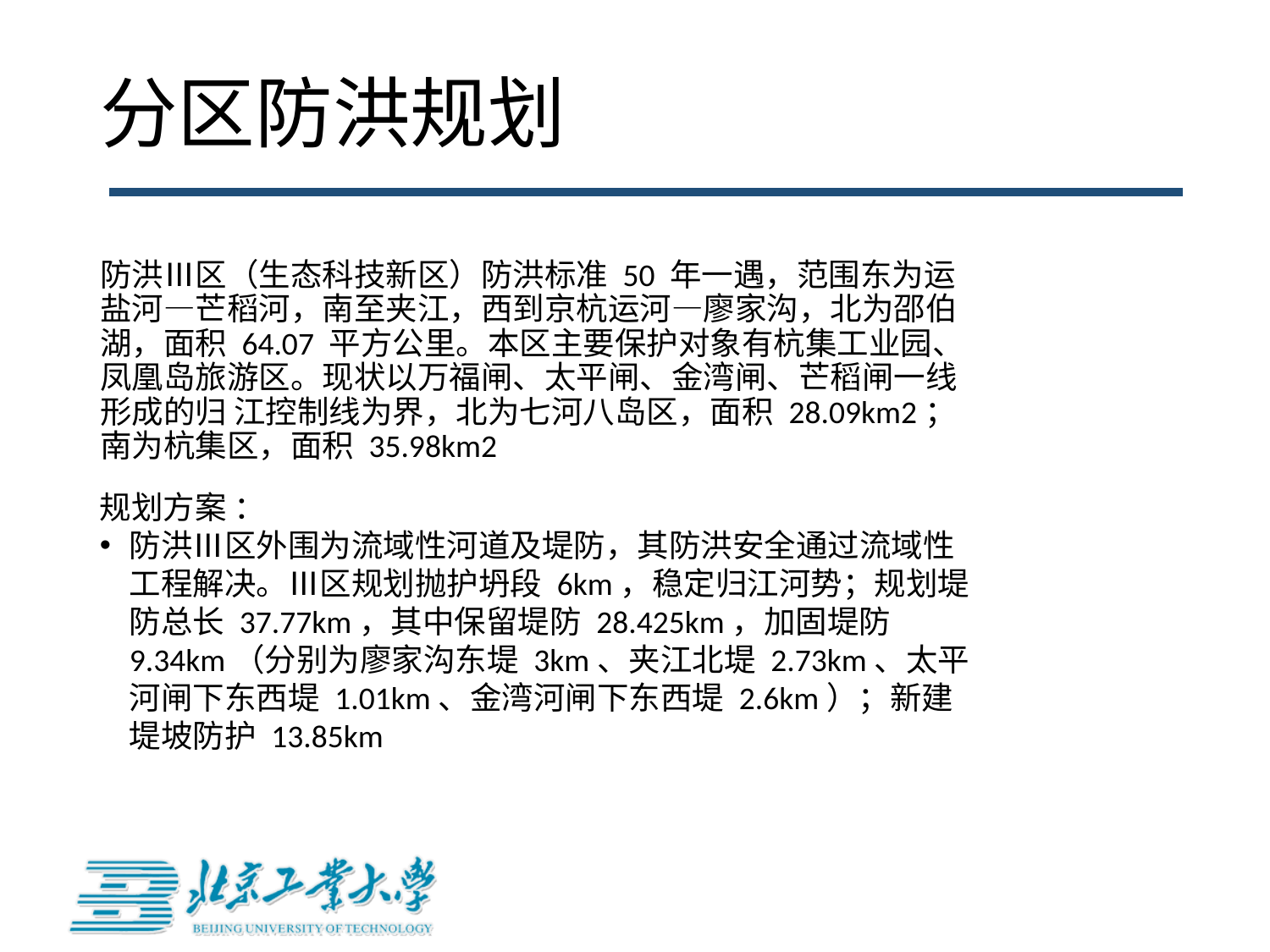

# 分区防洪规划
防洪Ⅲ区（生态科技新区）防洪标准 50 年一遇，范围东为运盐河—芒稻河，南至夹江，西到京杭运河—廖家沟，北为邵伯湖，面积 64.07 平方公里。本区主要保护对象有杭集工业园、凤凰岛旅游区。现状以万福闸、太平闸、金湾闸、芒稻闸一线形成的归 江控制线为界，北为七河八岛区，面积 28.09km2；南为杭集区，面积 35.98km2
规划方案 ：
防洪Ⅲ区外围为流域性河道及堤防，其防洪安全通过流域性工程解决。Ⅲ区规划抛护坍段 6km，稳定归江河势；规划堤防总长 37.77km，其中保留堤防 28.425km，加固堤防 9.34km（分别为廖家沟东堤 3km、夹江北堤 2.73km、太平河闸下东西堤 1.01km、金湾河闸下东西堤 2.6km）；新建堤坡防护 13.85km